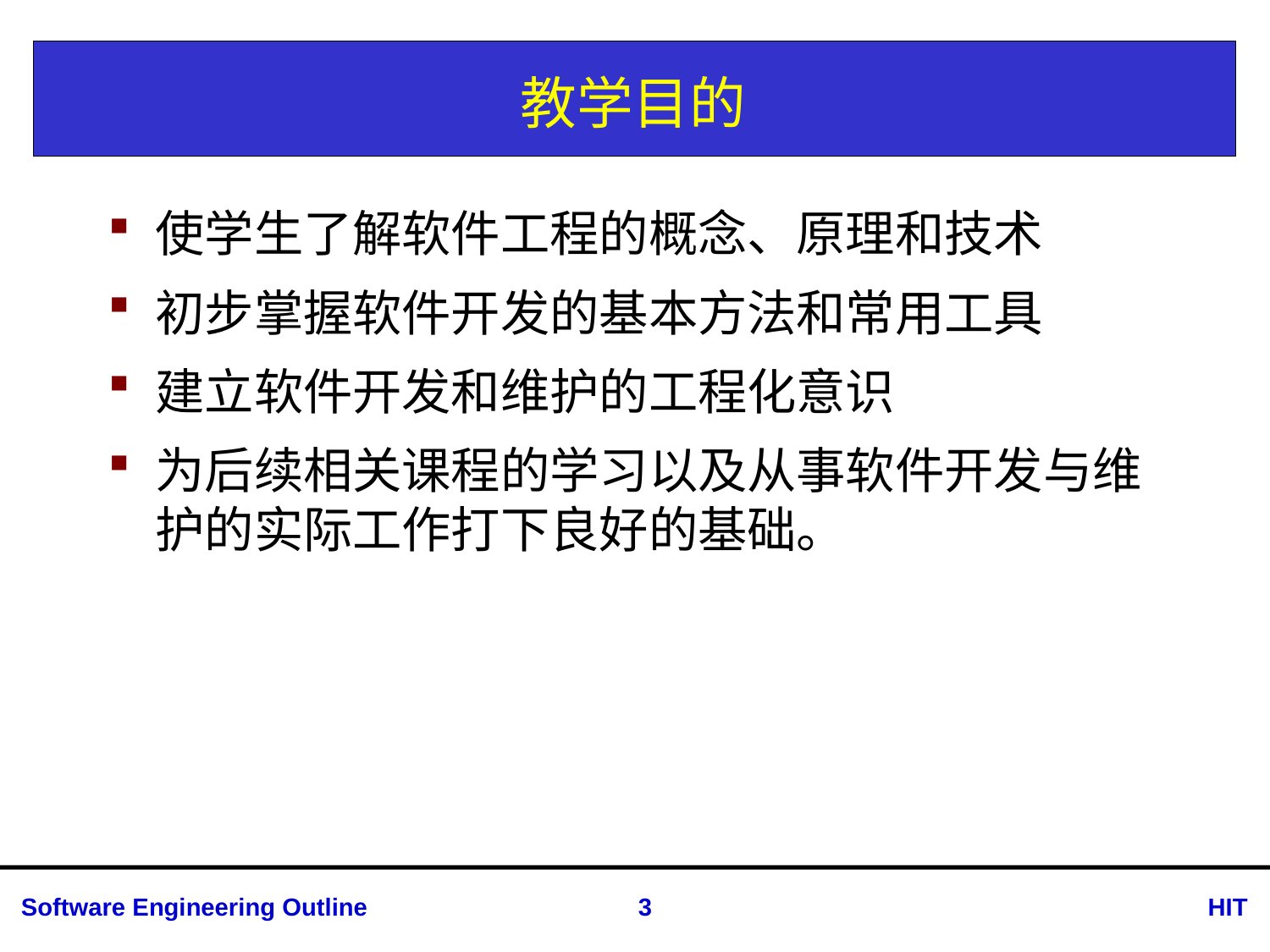

# 教学目的
使学生了解软件工程的概念、原理和技术
初步掌握软件开发的基本方法和常用工具
建立软件开发和维护的工程化意识
为后续相关课程的学习以及从事软件开发与维护的实际工作打下良好的基础。